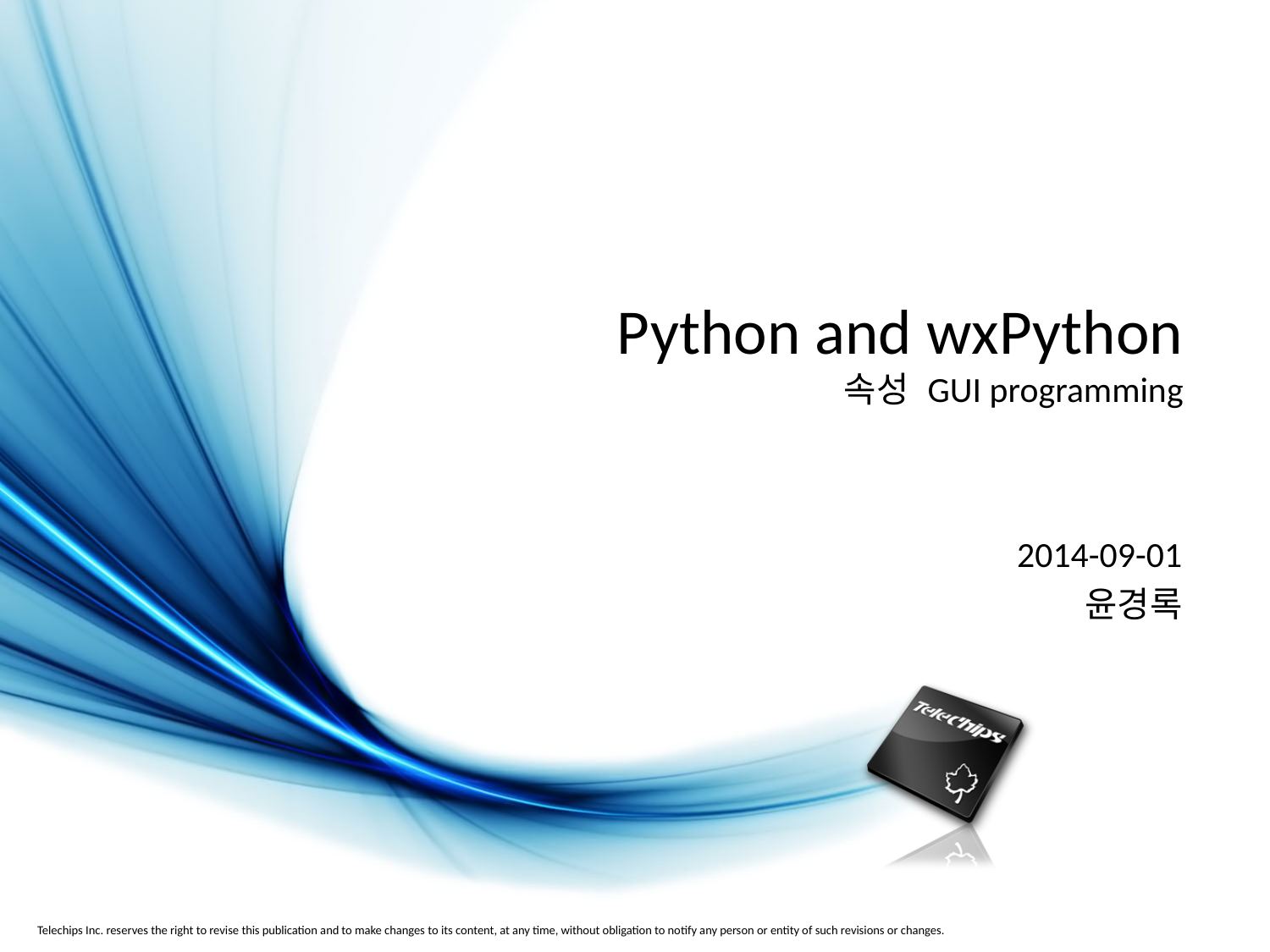

# Python and wxPython 속성 GUI programming
2014-09-01
윤경록